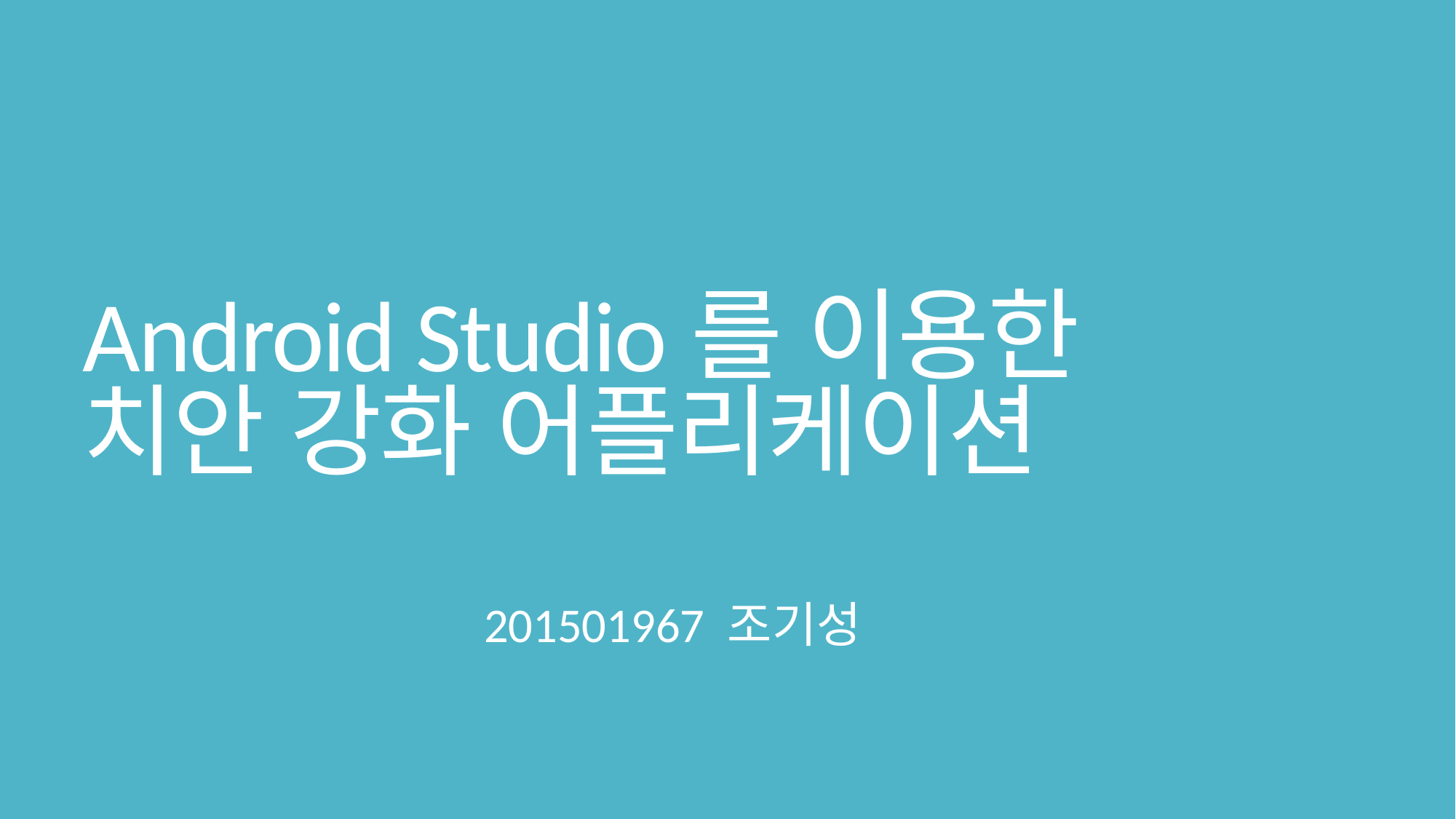

# Android Studio를 이용한 치안 강화 어플리케이션
201501967 조기성